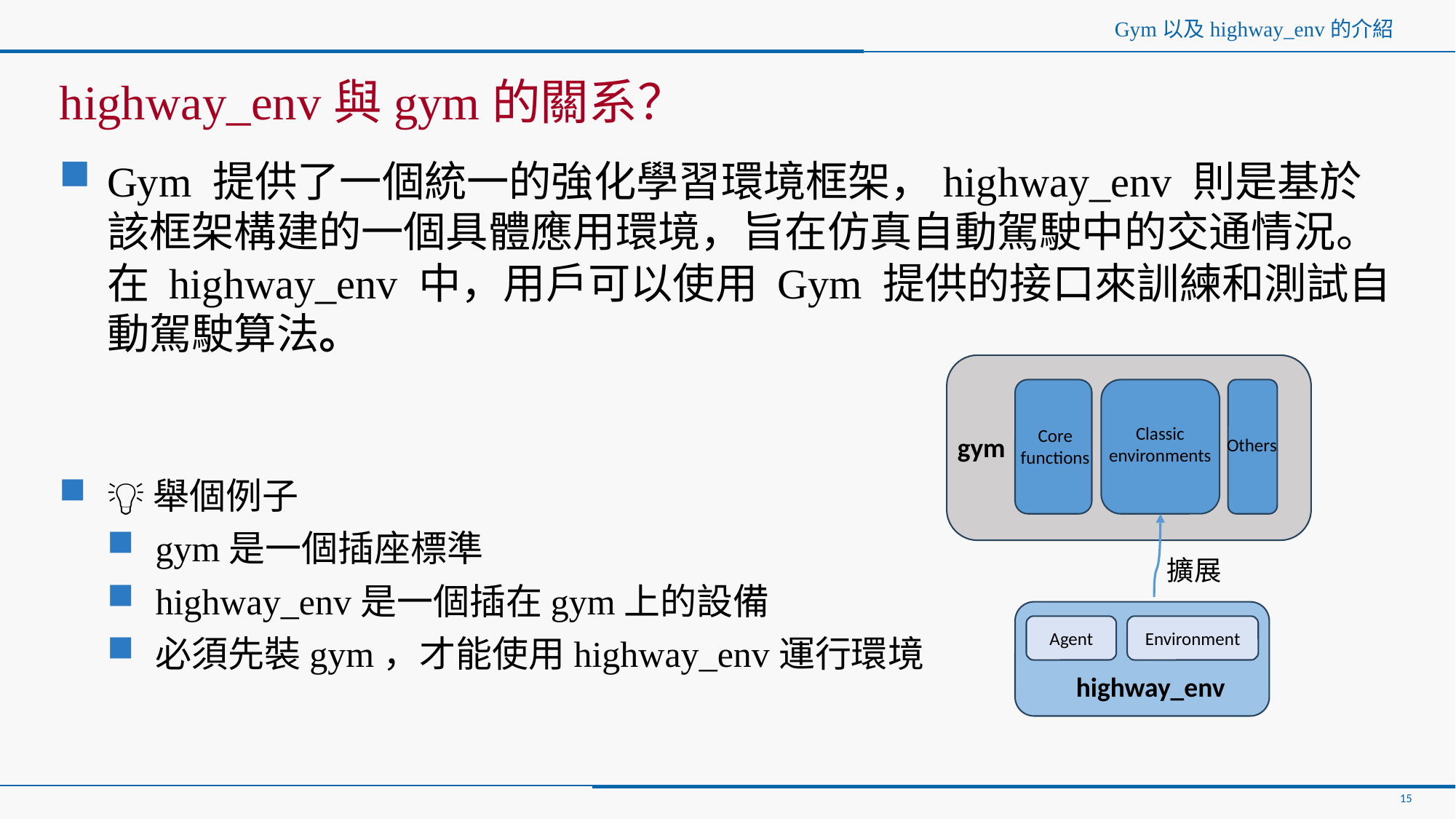

# Gym以及highway_env的介紹
highway_env與gym的關系？
Gym 提供了一個統一的強化學習環境框架，highway_env 則是基於該框架構建的一個具體應用環境，旨在仿真自動駕駛中的交通情況。在 highway_env 中，用戶可以使用 Gym 提供的接口來訓練和測試自動駕駛算法。

💡舉個例子
gym是一個插座標準
highway_env是一個插在gym上的設備
必須先裝gym，才能使用highway_env運行環境

Classic environments
Core functions
gym
Others
擴展

Agent
Environment
highway_env
15